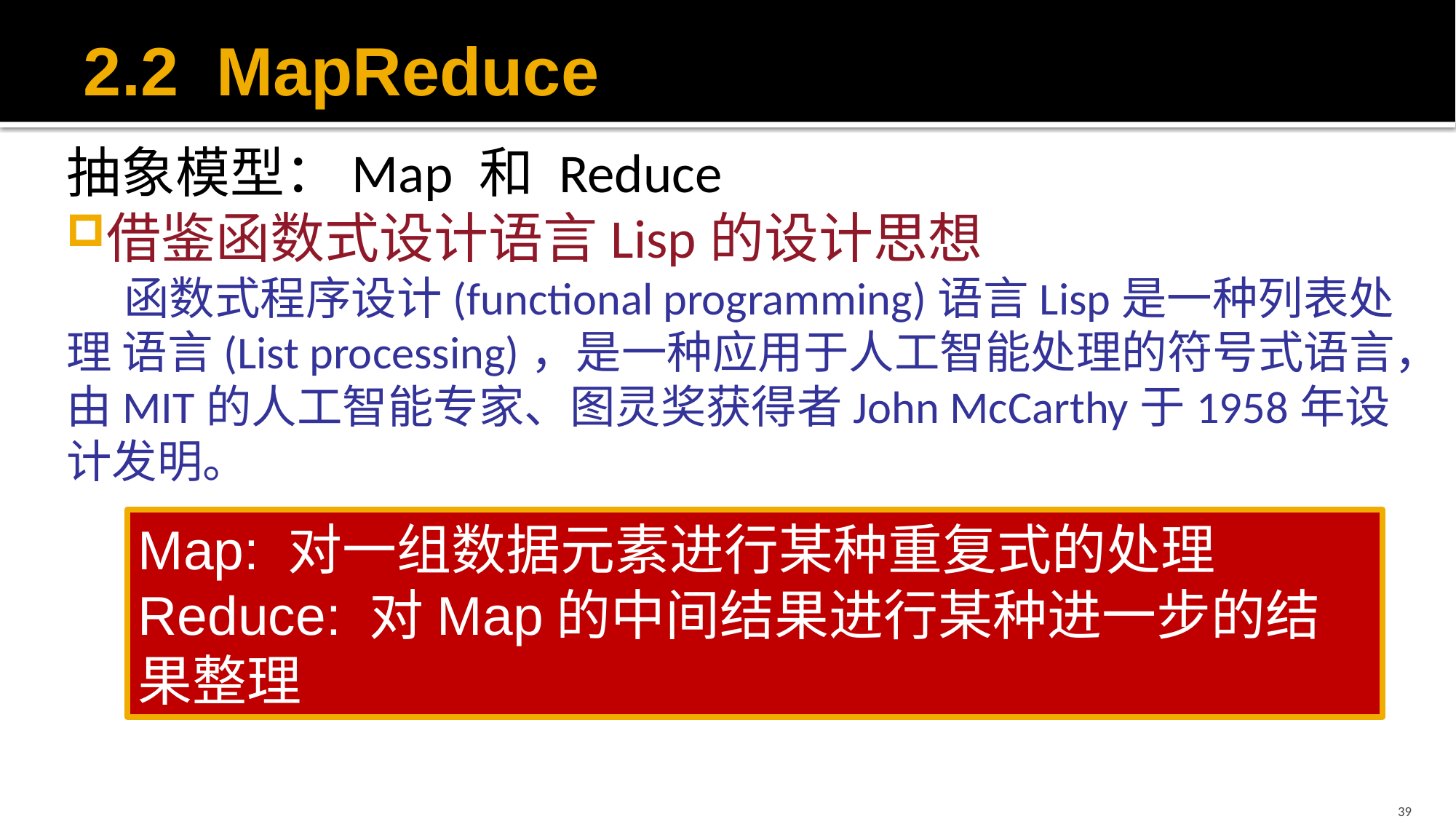

# 2.2  MapReduce
抽象模型：Map 和 Reduce
借鉴函数式设计语言Lisp的设计思想
      函数式程序设计(functional programming)语言Lisp是一种列表处理 语言(List processing)，是一种应用于人工智能处理的符号式语言，由MIT的人工智能专家、图灵奖获得者John McCarthy于1958年设计发明。

Map: 对一组数据元素进行某种重复式的处理
Reduce: 对Map的中间结果进行某种进一步的结果整理
39